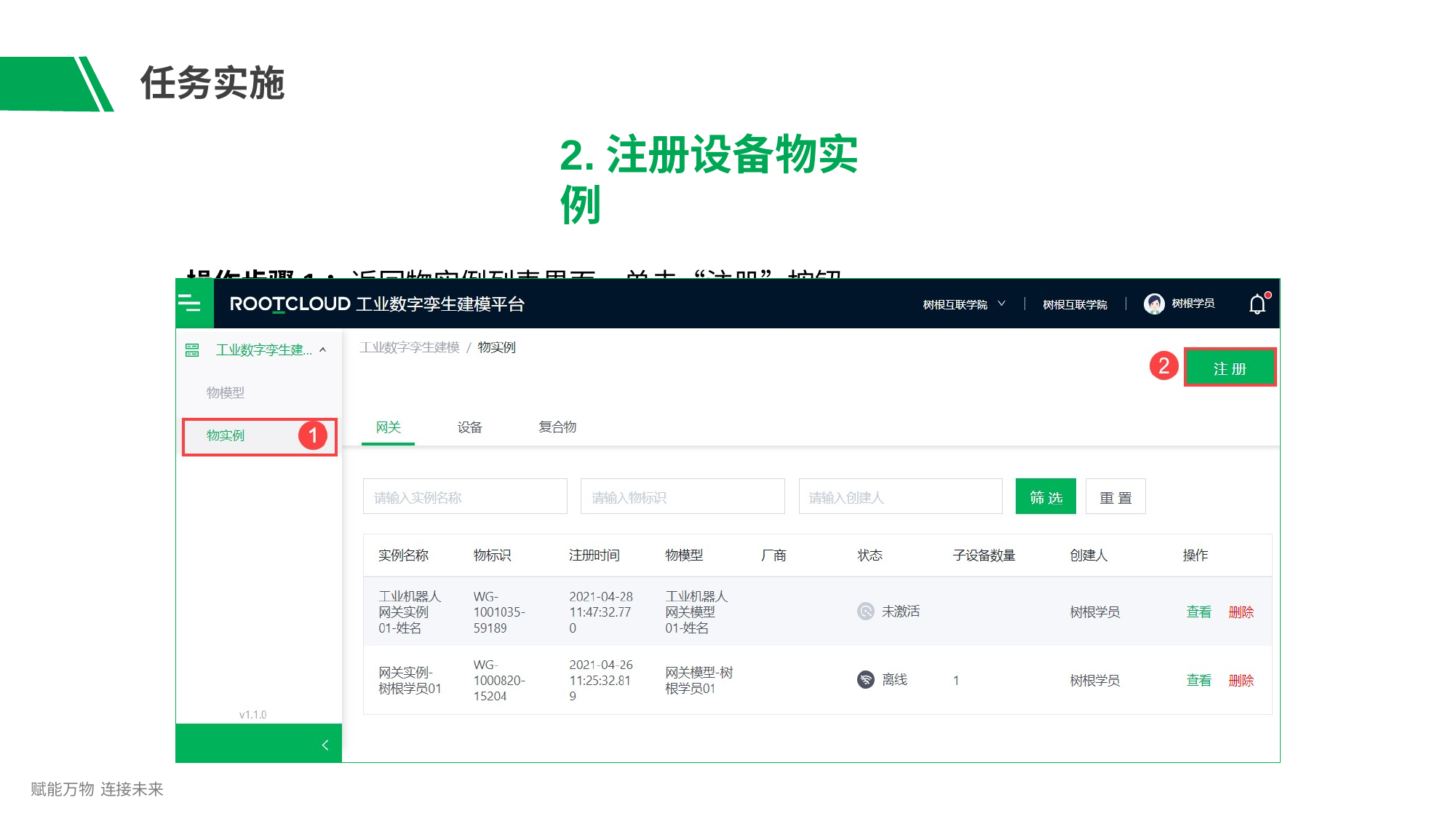

# 任务实施
2.注册设备物实例
操作步骤1：返回物实例列表界面，单击“注册”按钮。

赋能万物 连接未来